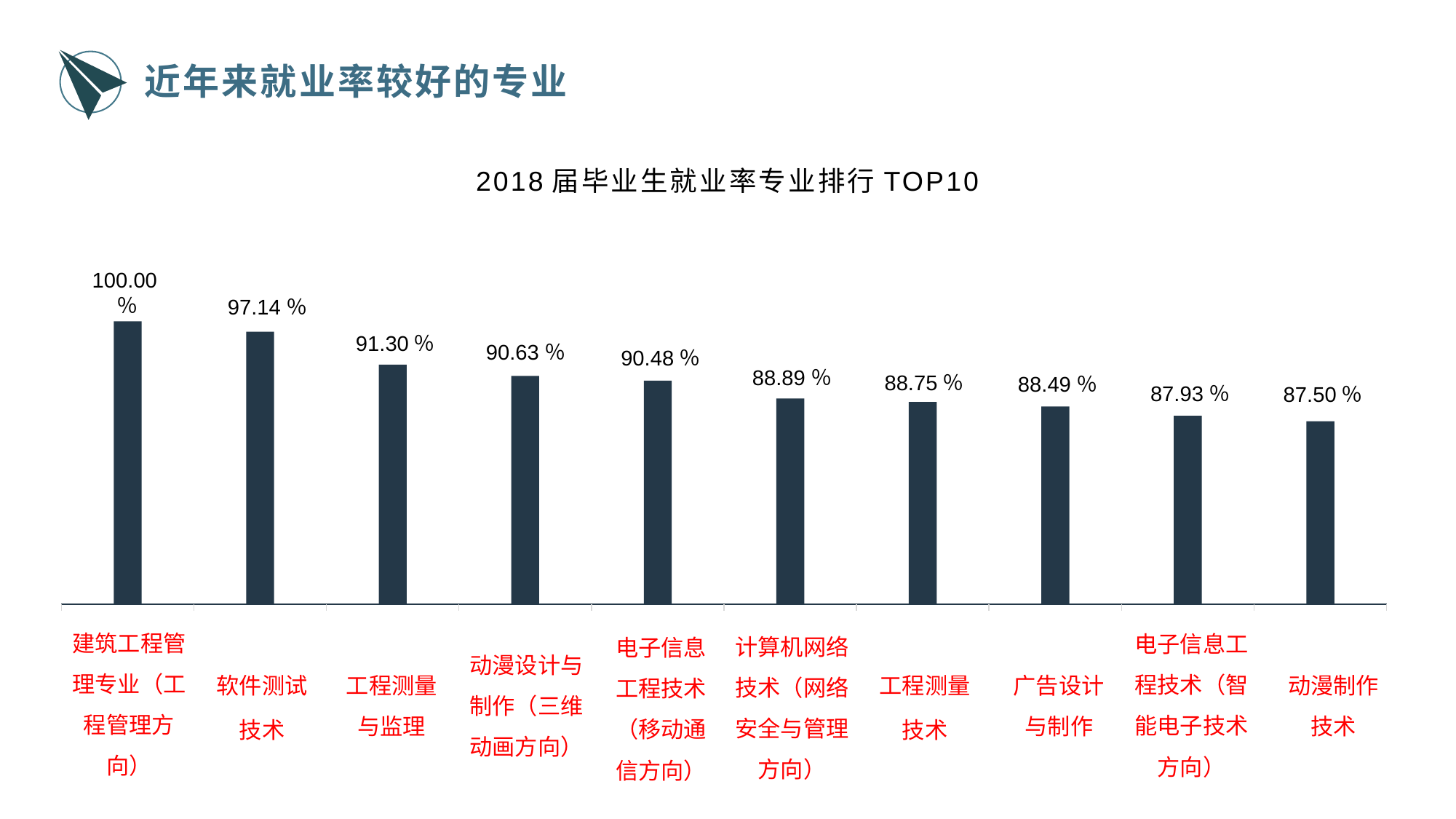

近年来就业率较好的专业
2018届毕业生就业率专业排行TOP10
100.00％
97.14％
91.30％

90.63％
90.48％
88.89％

88.75％
88.49％

87.93％
87.50％

电子信息工程技术（智能电子技术方向）
计算机网络技术（网络安全与管理方向）
电子信息工程技术（移动通信方向）
动漫设计与制作（三维动画方向）
建筑工程管理专业（工程管理方向）
软件测试
技术
工程测量
与监理
工程测量
技术
广告设计与制作
动漫制作
技术